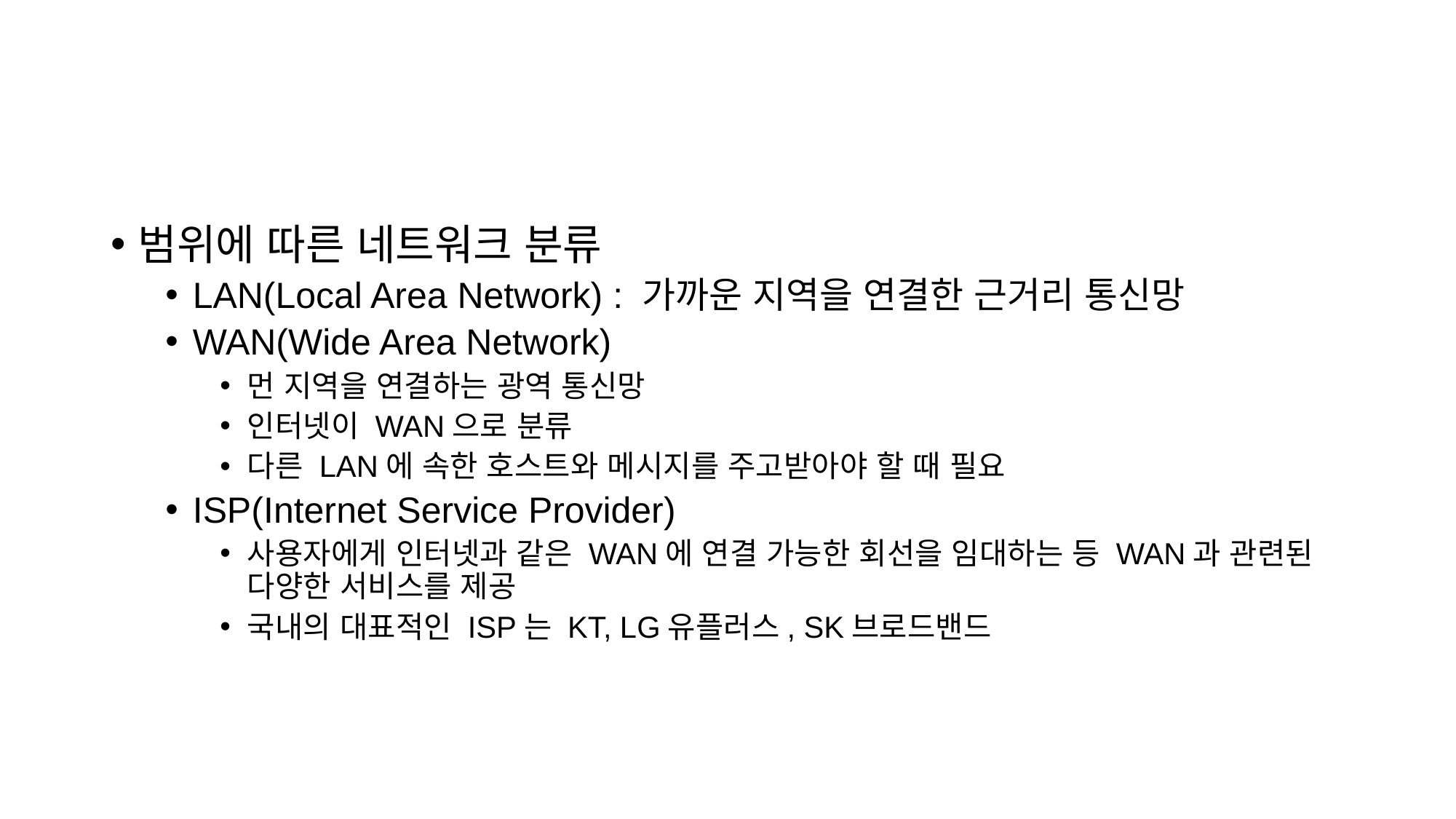

#
범위에 따른 네트워크 분류
LAN(Local Area Network) : 가까운 지역을 연결한 근거리 통신망
WAN(Wide Area Network)
먼 지역을 연결하는 광역 통신망
인터넷이 WAN으로 분류
다른 LAN에 속한 호스트와 메시지를 주고받아야 할 때 필요
ISP(Internet Service Provider)
사용자에게 인터넷과 같은 WAN에 연결 가능한 회선을 임대하는 등 WAN과 관련된 다양한 서비스를 제공
국내의 대표적인 ISP는 KT, LG유플러스, SK브로드밴드